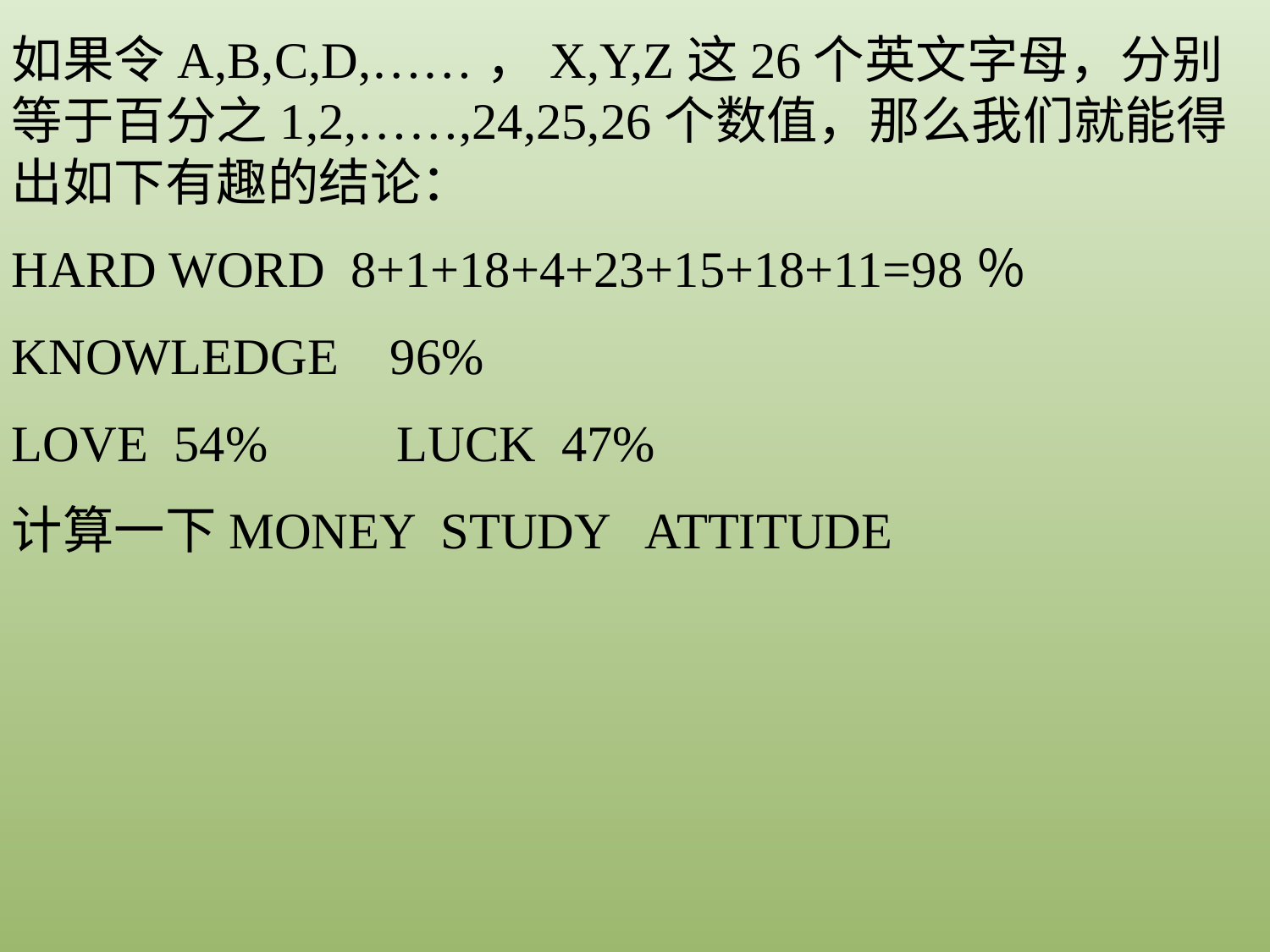

如果令A,B,C,D,……，X,Y,Z这26个英文字母，分别等于百分之1,2,……,24,25,26个数值，那么我们就能得出如下有趣的结论：
HARD WORD  8+1+18+4+23+15+18+11=98％
KNOWLEDGE    96%
LOVE  54%          LUCK  47%
计算一下MONEY  STUDY   ATTITUDE
924